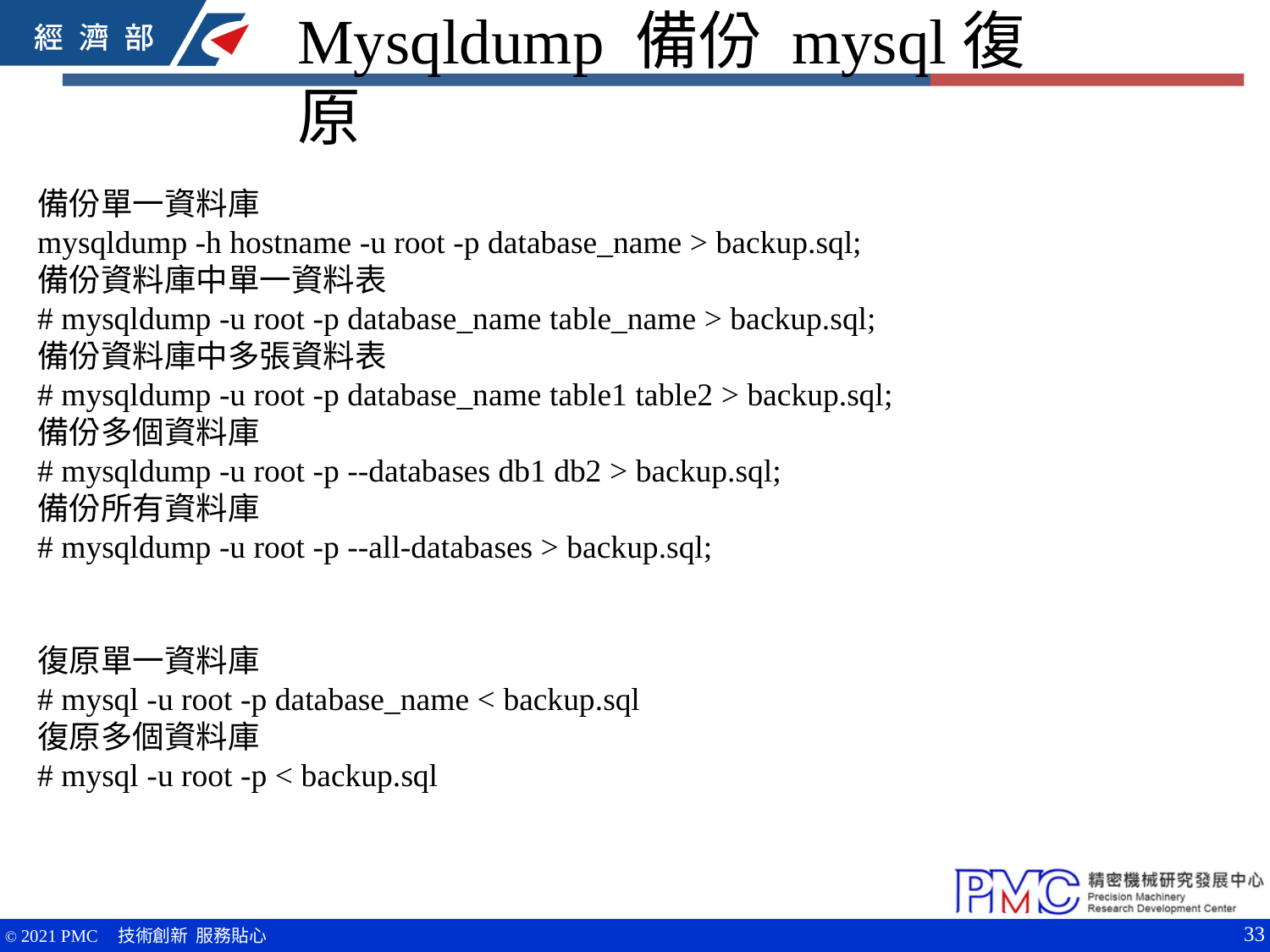

Mysqldump 備份 mysql復原

備份單一資料庫
mysqldump -h hostname -u root -p database_name > backup.sql;
備份資料庫中單一資料表
# mysqldump -u root -p database_name table_name > backup.sql;
備份資料庫中多張資料表
# mysqldump -u root -p database_name table1 table2 > backup.sql;
備份多個資料庫
# mysqldump -u root -p --databases db1 db2 > backup.sql;
備份所有資料庫
# mysqldump -u root -p --all-databases > backup.sql;

復原單一資料庫
# mysql -u root -p database_name < backup.sql
復原多個資料庫
# mysql -u root -p < backup.sql
33